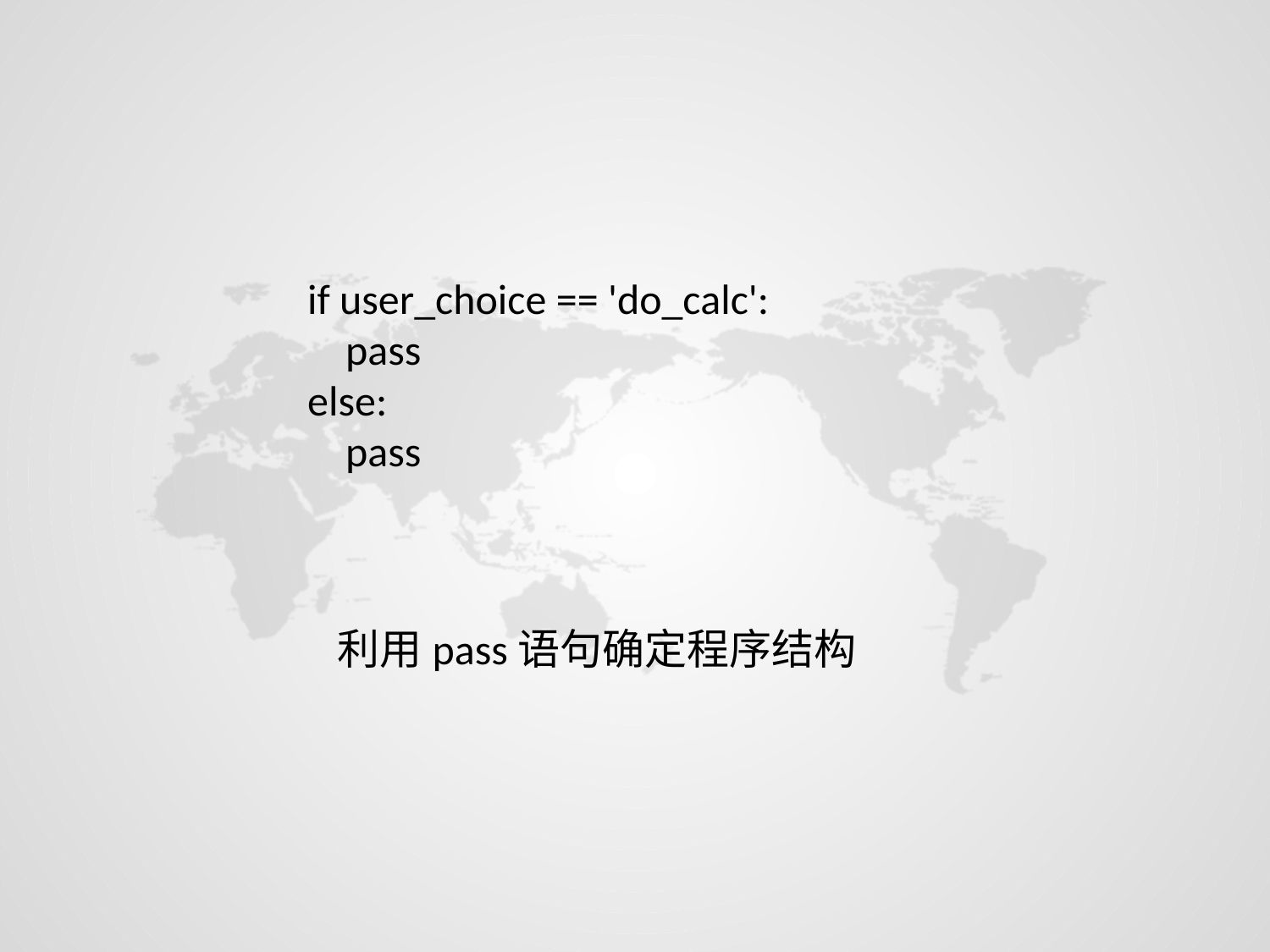

if user_choice == 'do_calc':
    pass
else:
    pass
利用pass语句确定程序结构